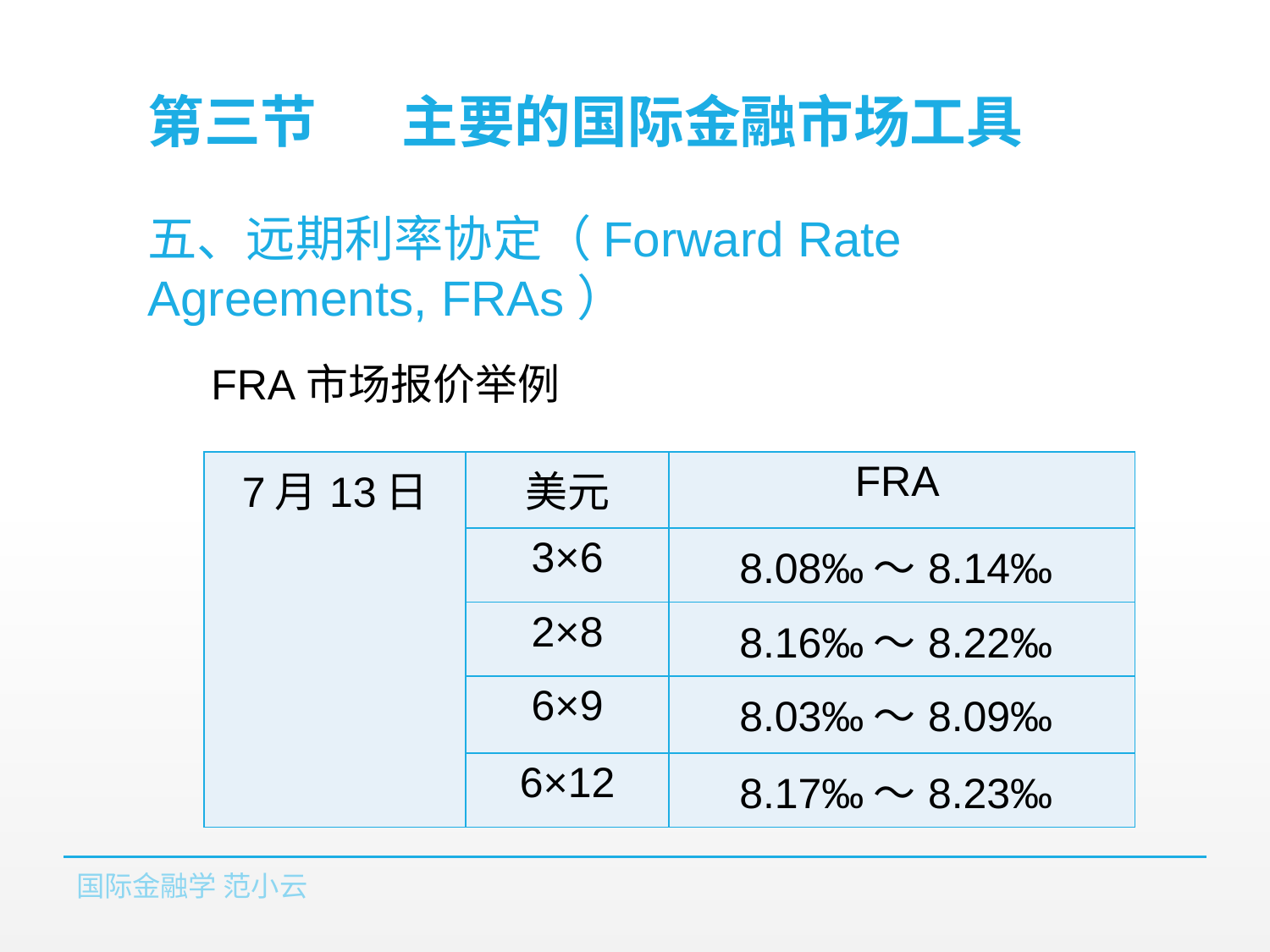

# 第三节	主要的国际金融市场工具
五、远期利率协定（Forward Rate Agreements, FRAs）
FRA市场报价举例

| 7月13日 | 美元 | FRA |
| --- | --- | --- |
|  | 3×6 | 8.08‰～8.14‰ |
|  | 2×8 | 8.16‰～8.22‰ |
|  | 6×9 | 8.03‰～8.09‰ |
|  | 6×12 | 8.17‰～8.23‰ |
国际金融学 范小云